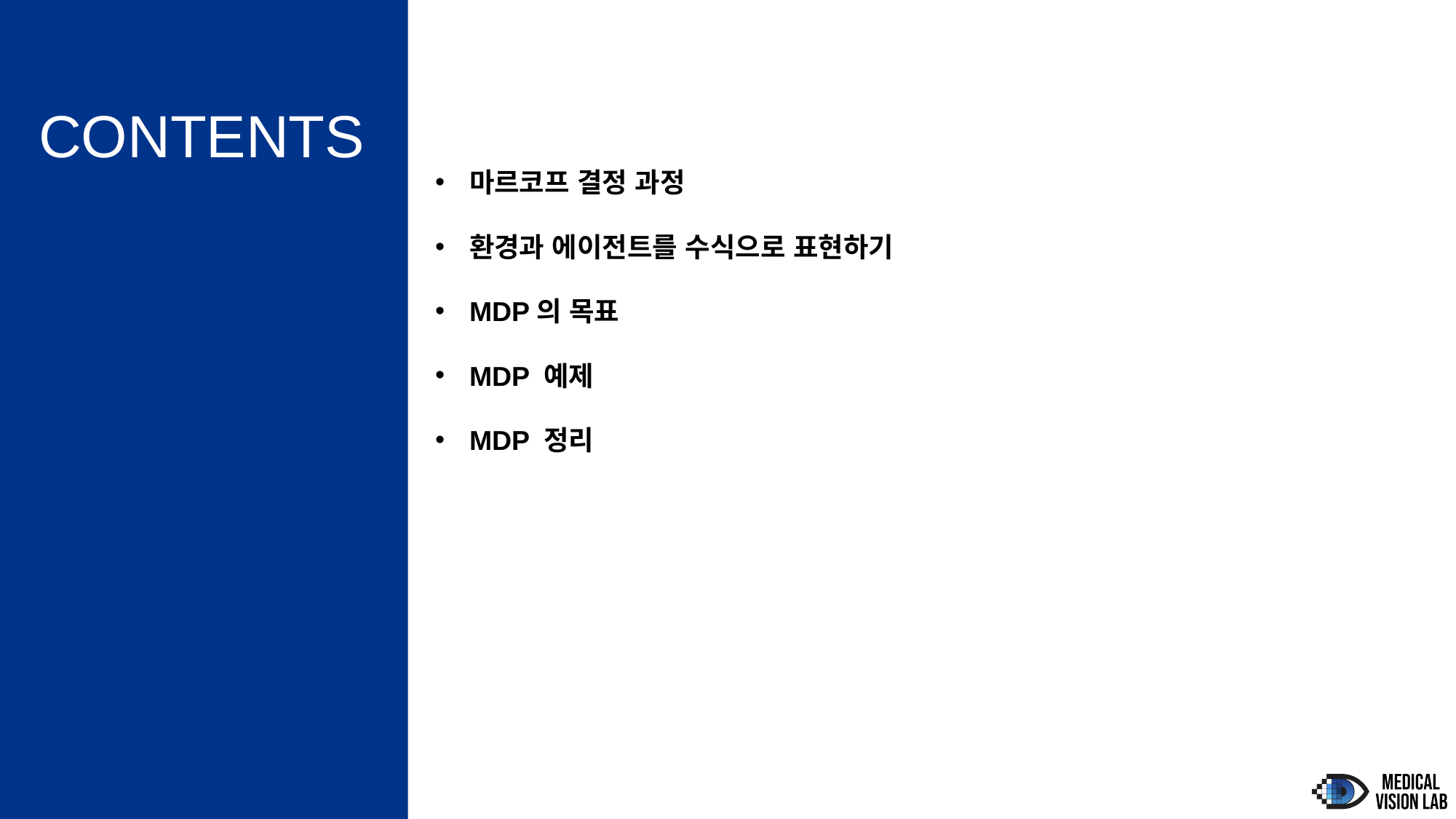

마르코프 결정 과정
환경과 에이전트를 수식으로 표현하기
MDP의 목표
MDP 예제
MDP 정리